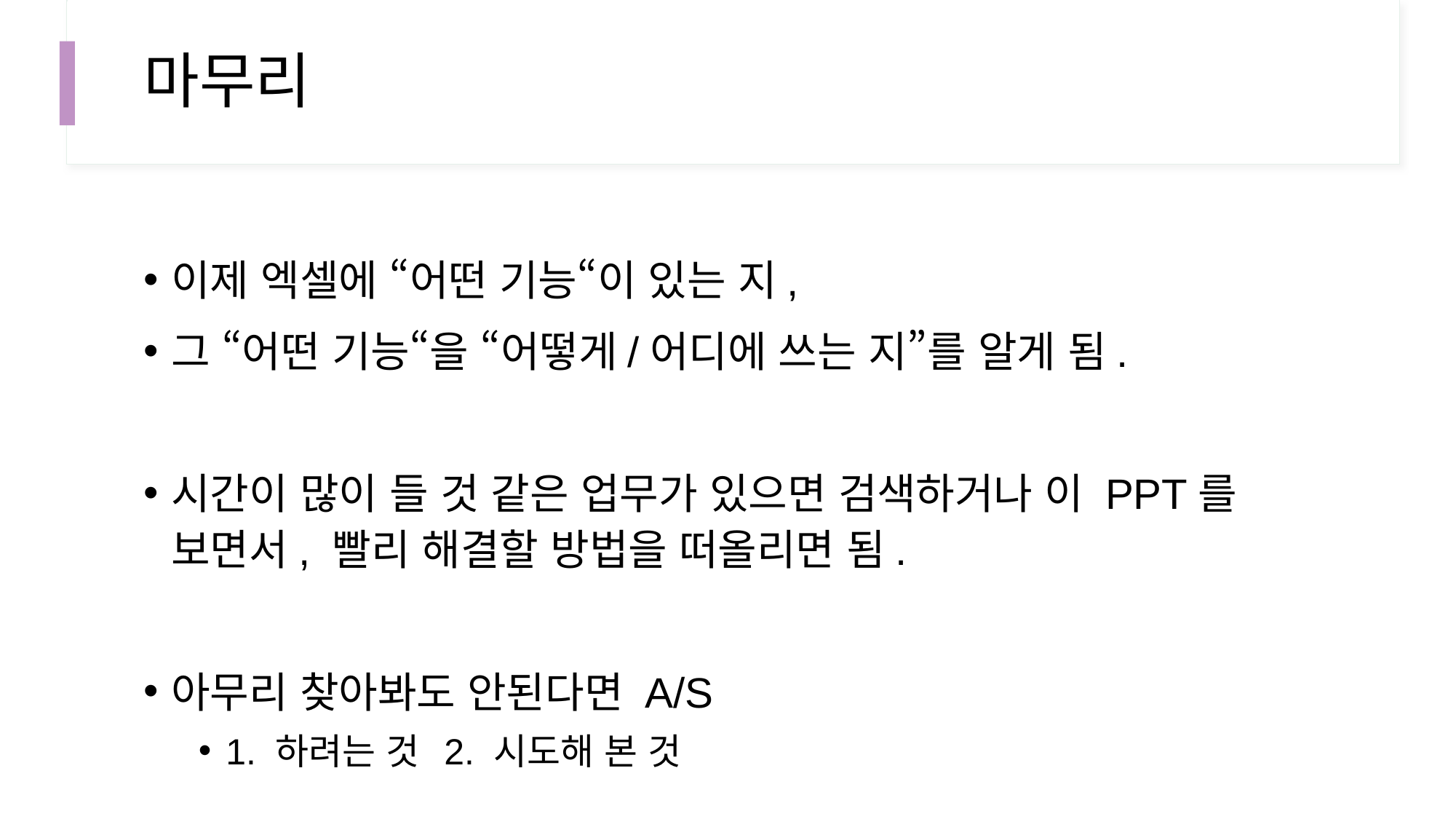

# 마무리
이제 엑셀에 “어떤 기능“이 있는 지,
그 “어떤 기능“을 “어떻게/어디에 쓰는 지”를 알게 됨.

시간이 많이 들 것 같은 업무가 있으면 검색하거나 이 PPT를 보면서, 빨리 해결할 방법을 떠올리면 됨.

아무리 찾아봐도 안된다면 A/S
1. 하려는 것	2. 시도해 본 것